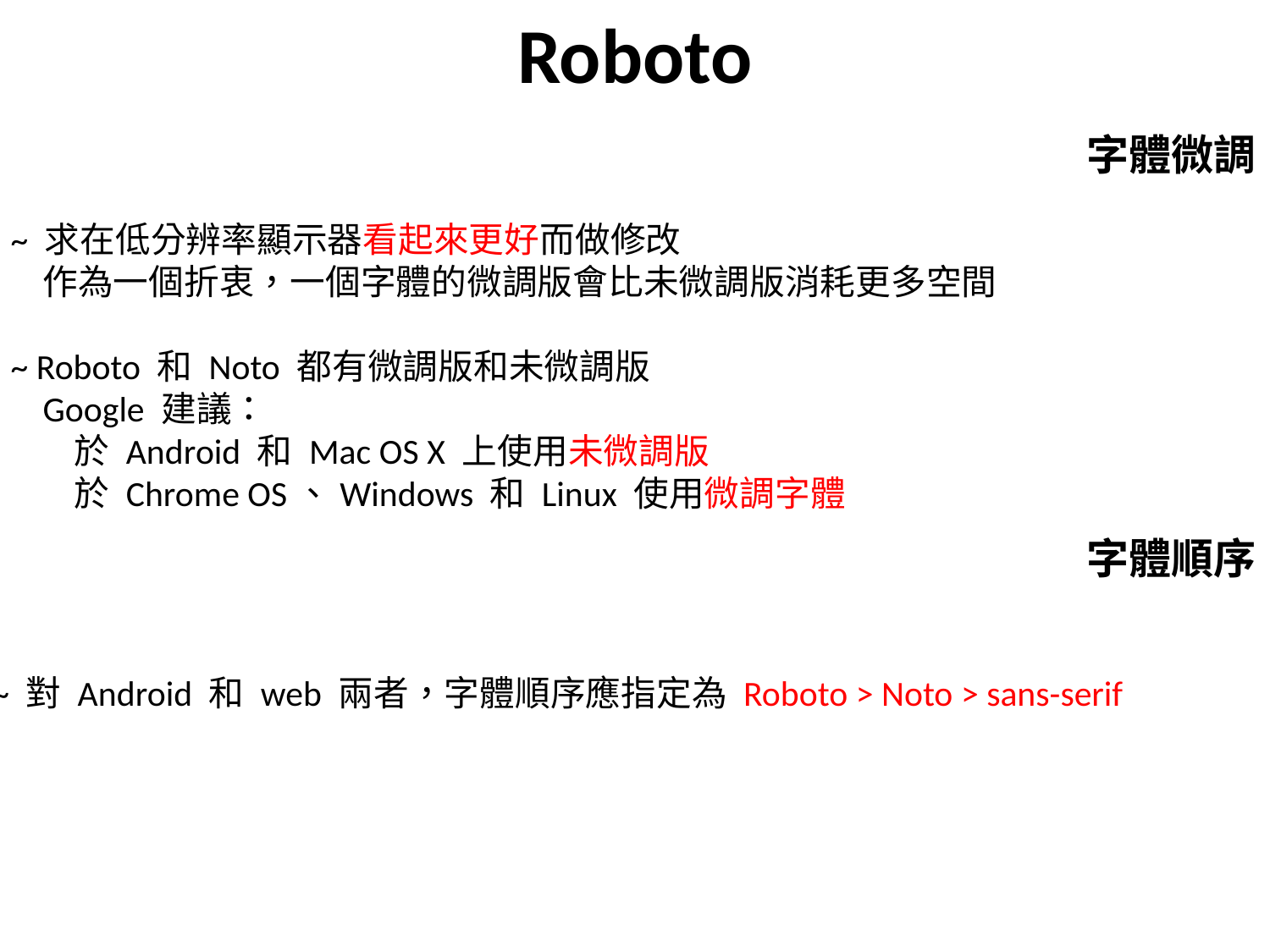

# Roboto
字體微調
~ 求在低分辨率顯示器看起來更好而做修改
   作為一個折衷，一個字體的微調版會比未微調版消耗更多空間

~ Roboto 和 Noto 都有微調版和未微調版
    Google 建議：
於 Android 和 Mac OS X 上使用未微調版
於 Chrome OS、Windows 和 Linux 使用微調字體
字體順序
~ 對 Android 和 web 兩者，字體順序應指定為 Roboto > Noto > sans-serif